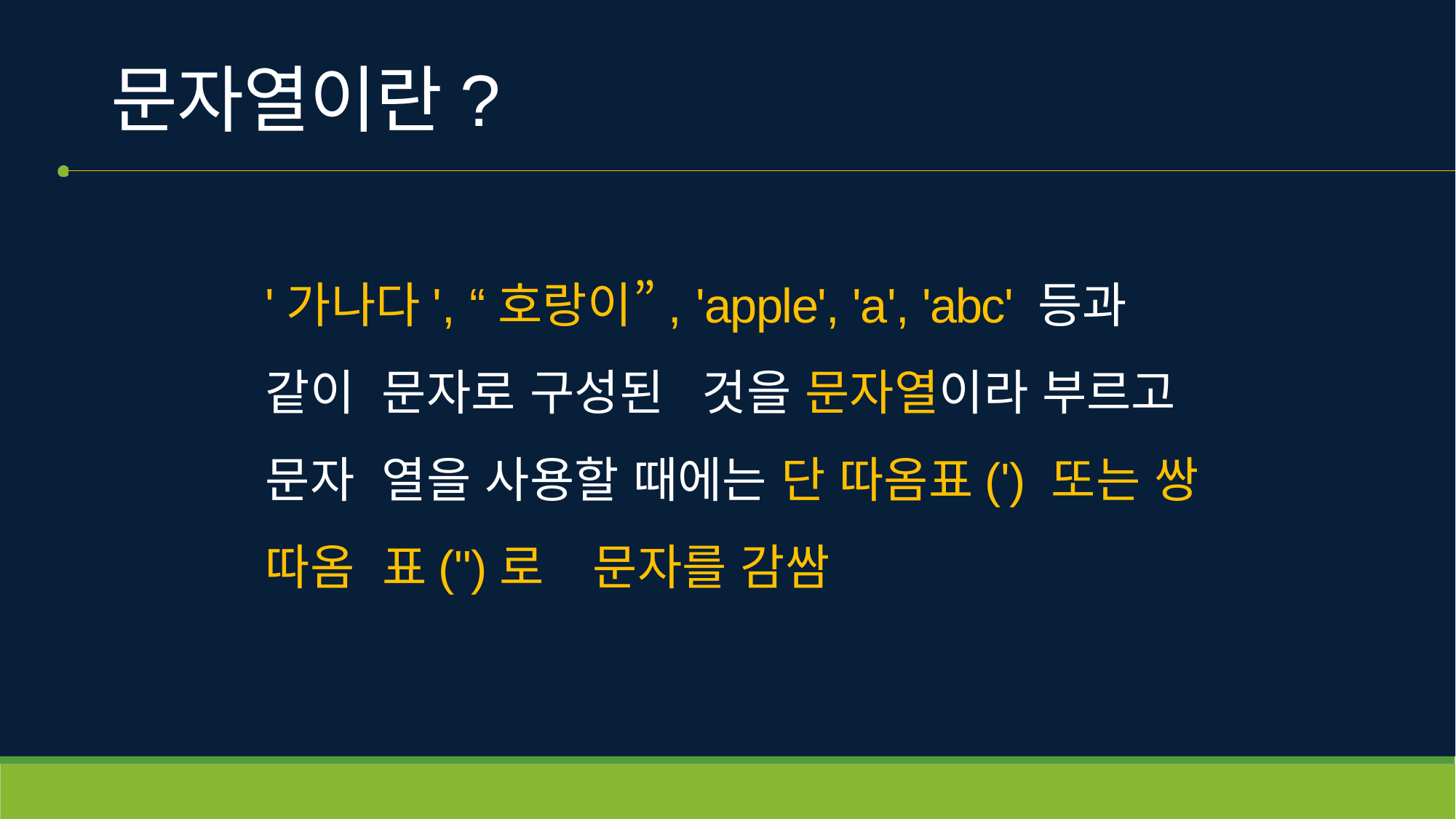

# 문자열이란?

'가나다', “호랑이”, 'apple', 'a', 'abc' 등과 같이  문자로 구성된	것을 문자열이라 부르고 문자  열을 사용할 때에는 단 따옴표(') 또는 쌍 따옴  표(")로	문자를 감쌈